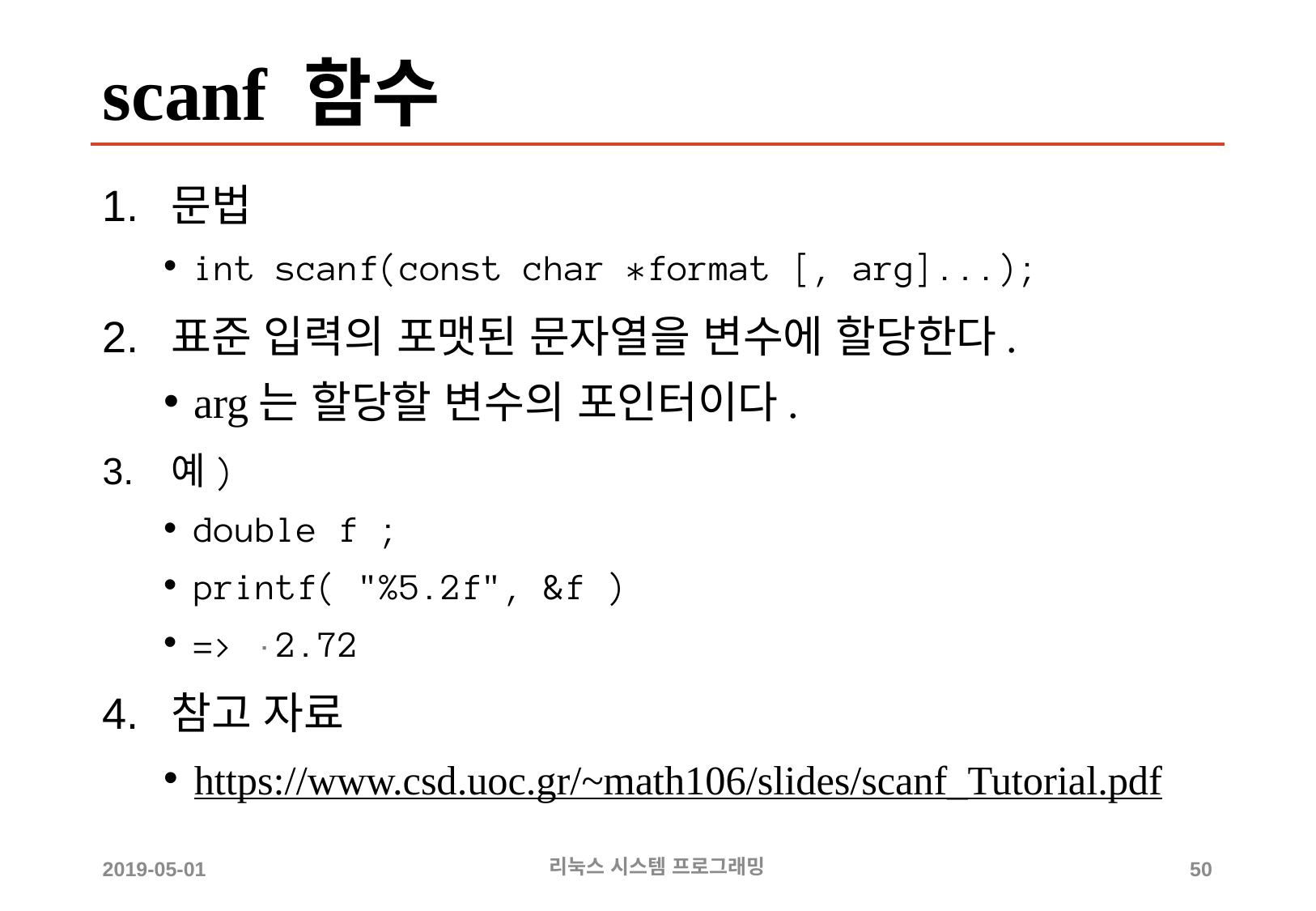

# scanf 함수
문법
int scanf(const char *format [, arg]...);
표준 입력의 포맷된 문자열을 변수에 할당한다.
arg는 할당할 변수의 포인터이다.
예)
double f ;
printf( "%5.2f", &f )
=> ·2.72
참고 자료
https://www.csd.uoc.gr/~math106/slides/scanf_Tutorial.pdf

2019-05-01
리눅스 시스템 프로그래밍
50